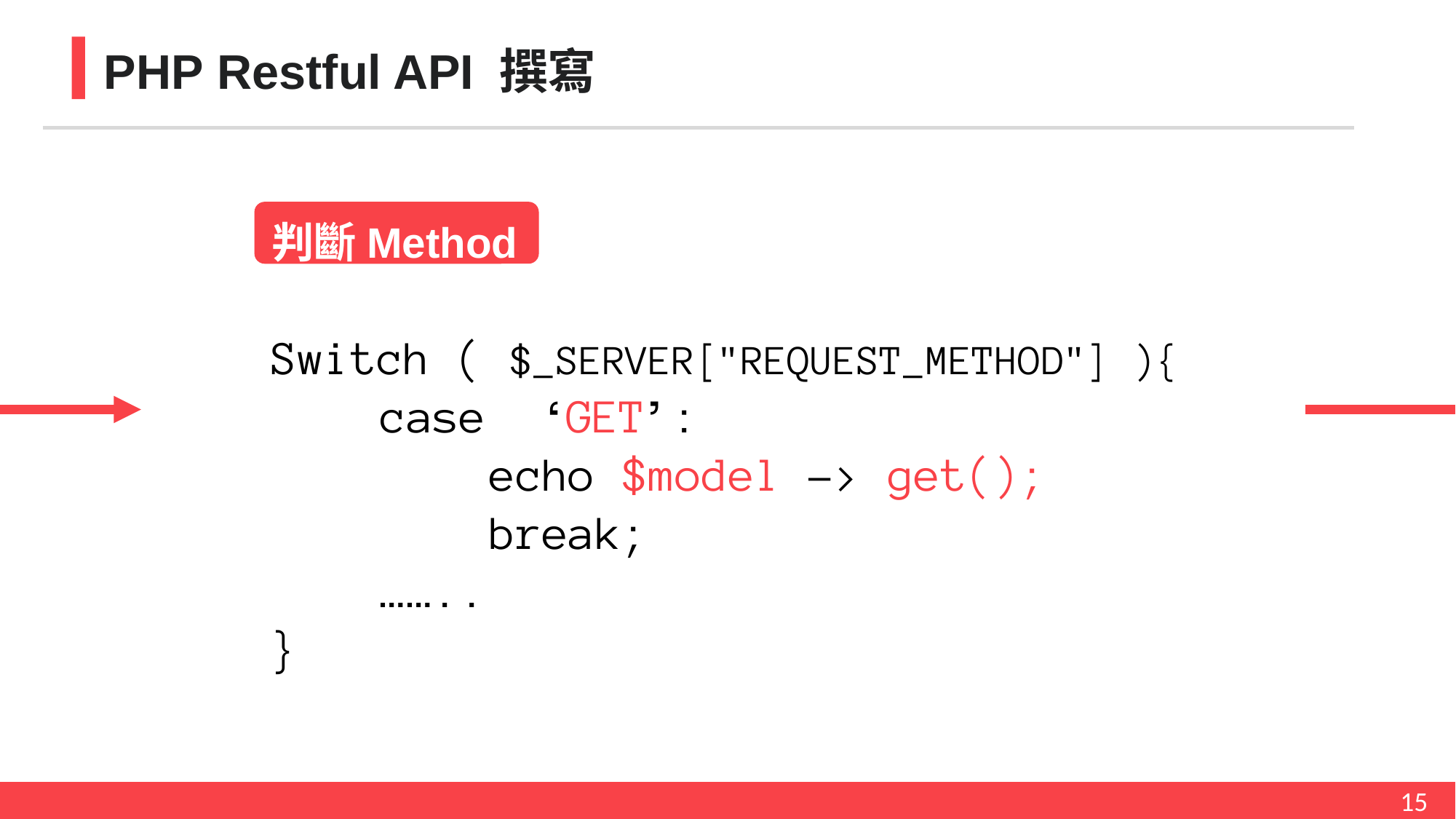

PHP Restful API 撰寫

判斷Method

Switch ( $_SERVER["REQUEST_METHOD"] ){
	case  ‘GET’:
		echo $model -> get();
		break;
	……..
}
15